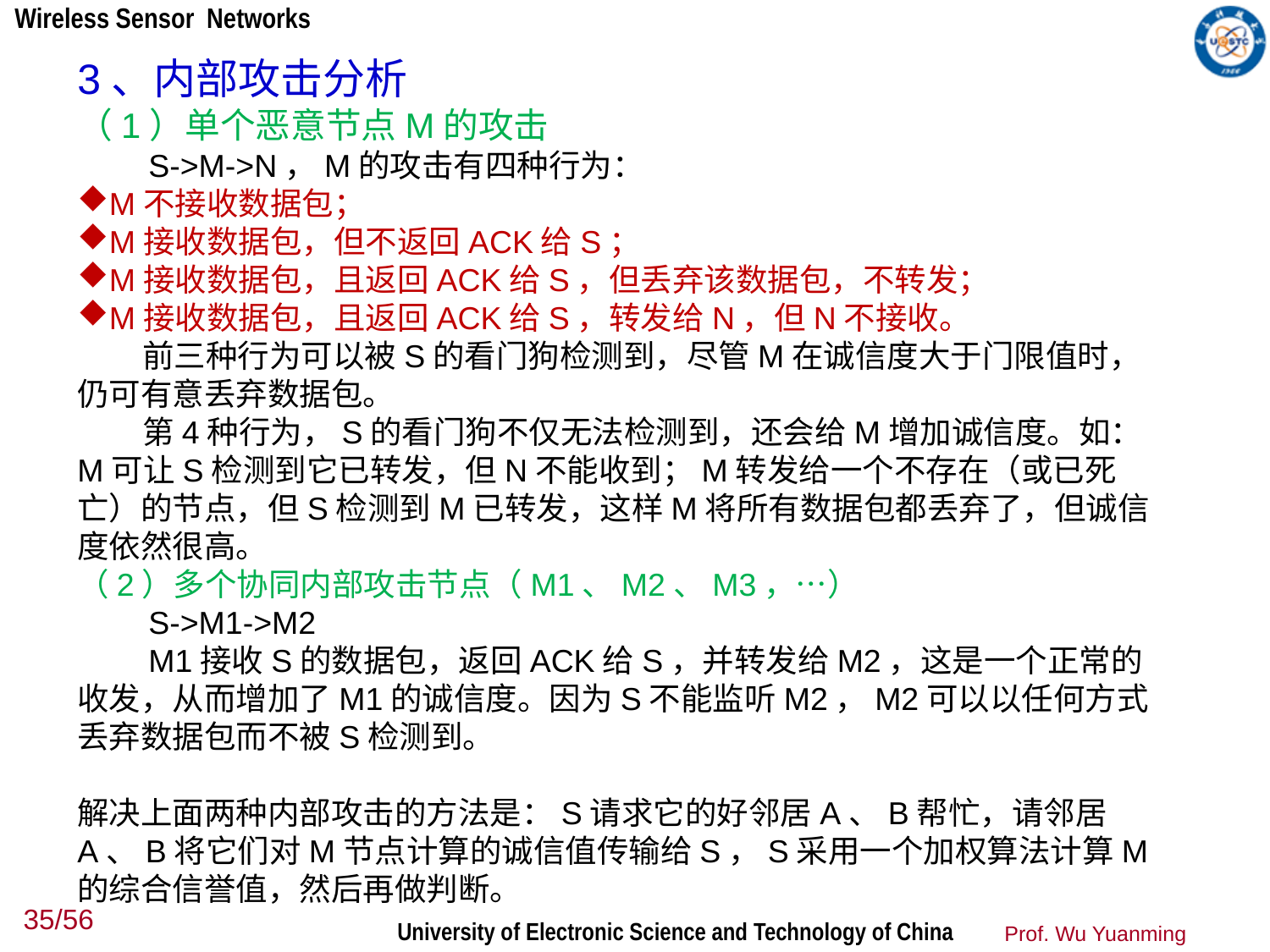

3、内部攻击分析
（1）单个恶意节点M的攻击
        S->M->N，M的攻击有四种行为：
M不接收数据包；
M接收数据包，但不返回ACK给S；
M接收数据包，且返回ACK给S，但丢弃该数据包，不转发；
M接收数据包，且返回ACK给S，转发给N，但N不接收。
        前三种行为可以被S的看门狗检测到，尽管M在诚信度大于门限值时，仍可有意丢弃数据包。
        第4种行为，S的看门狗不仅无法检测到，还会给M增加诚信度。如：M可让S检测到它已转发，但N不能收到；M转发给一个不存在（或已死亡）的节点，但S检测到M已转发，这样M将所有数据包都丢弃了，但诚信度依然很高。
（2）多个协同内部攻击节点（M1、M2、M3，…）
        S->M1->M2
        M1接收S的数据包，返回ACK给S，并转发给M2，这是一个正常的收发，从而增加了M1的诚信度。因为S不能监听M2，M2可以以任何方式丢弃数据包而不被S检测到。

解决上面两种内部攻击的方法是：S请求它的好邻居A、B帮忙，请邻居A、B将它们对M节点计算的诚信值传输给S，S采用一个加权算法计算M的综合信誉值，然后再做判断。
35/56
Prof. Wu Yuanming